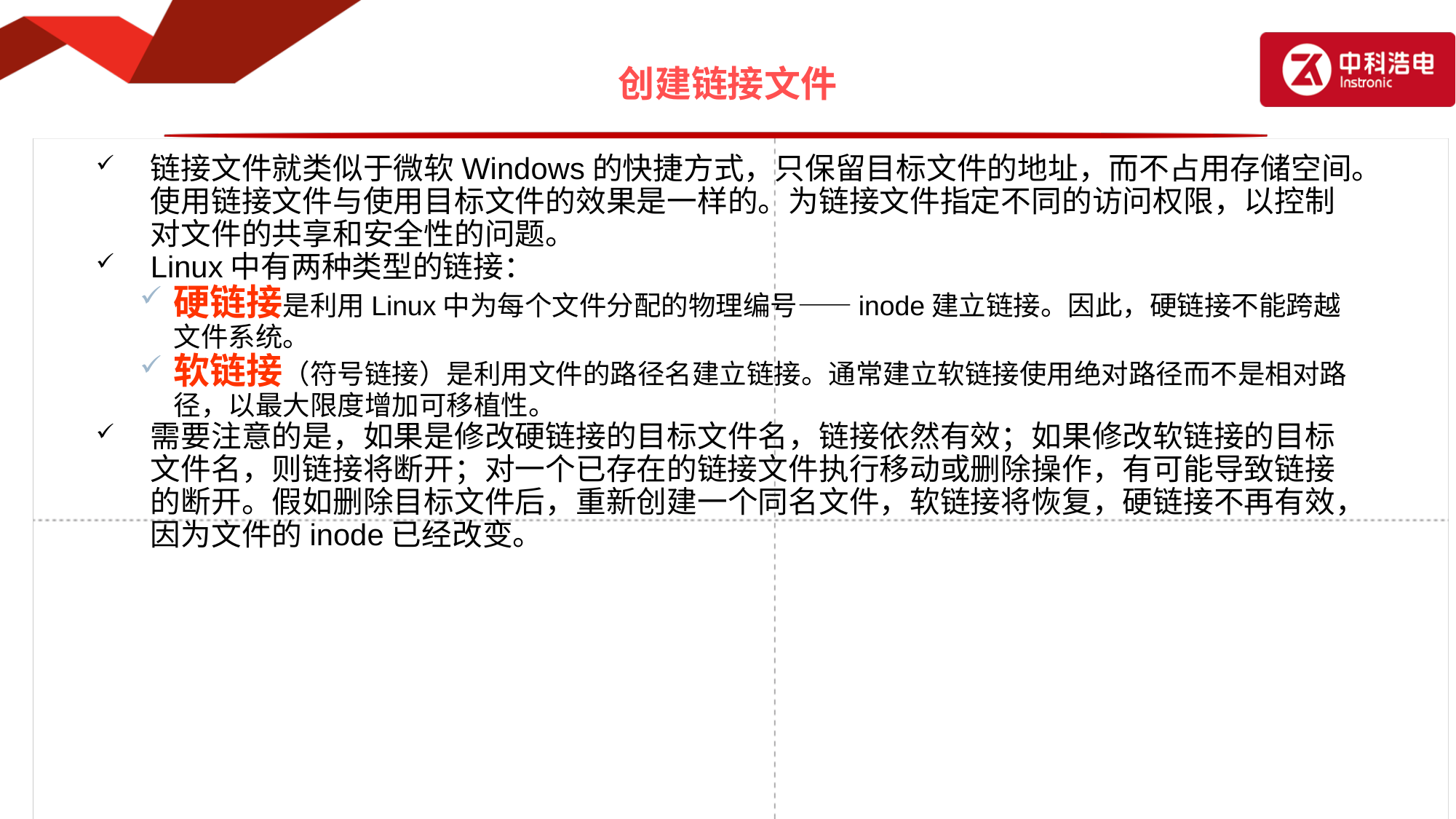

# 创建链接文件
链接文件就类似于微软Windows的快捷方式，只保留目标文件的地址，而不占用存储空间。使用链接文件与使用目标文件的效果是一样的。为链接文件指定不同的访问权限，以控制对文件的共享和安全性的问题。
Linux中有两种类型的链接：
硬链接是利用Linux中为每个文件分配的物理编号——inode建立链接。因此，硬链接不能跨越文件系统。
软链接（符号链接）是利用文件的路径名建立链接。通常建立软链接使用绝对路径而不是相对路径，以最大限度增加可移植性。
需要注意的是，如果是修改硬链接的目标文件名，链接依然有效；如果修改软链接的目标文件名，则链接将断开；对一个已存在的链接文件执行移动或删除操作，有可能导致链接的断开。假如删除目标文件后，重新创建一个同名文件，软链接将恢复，硬链接不再有效，因为文件的inode已经改变。